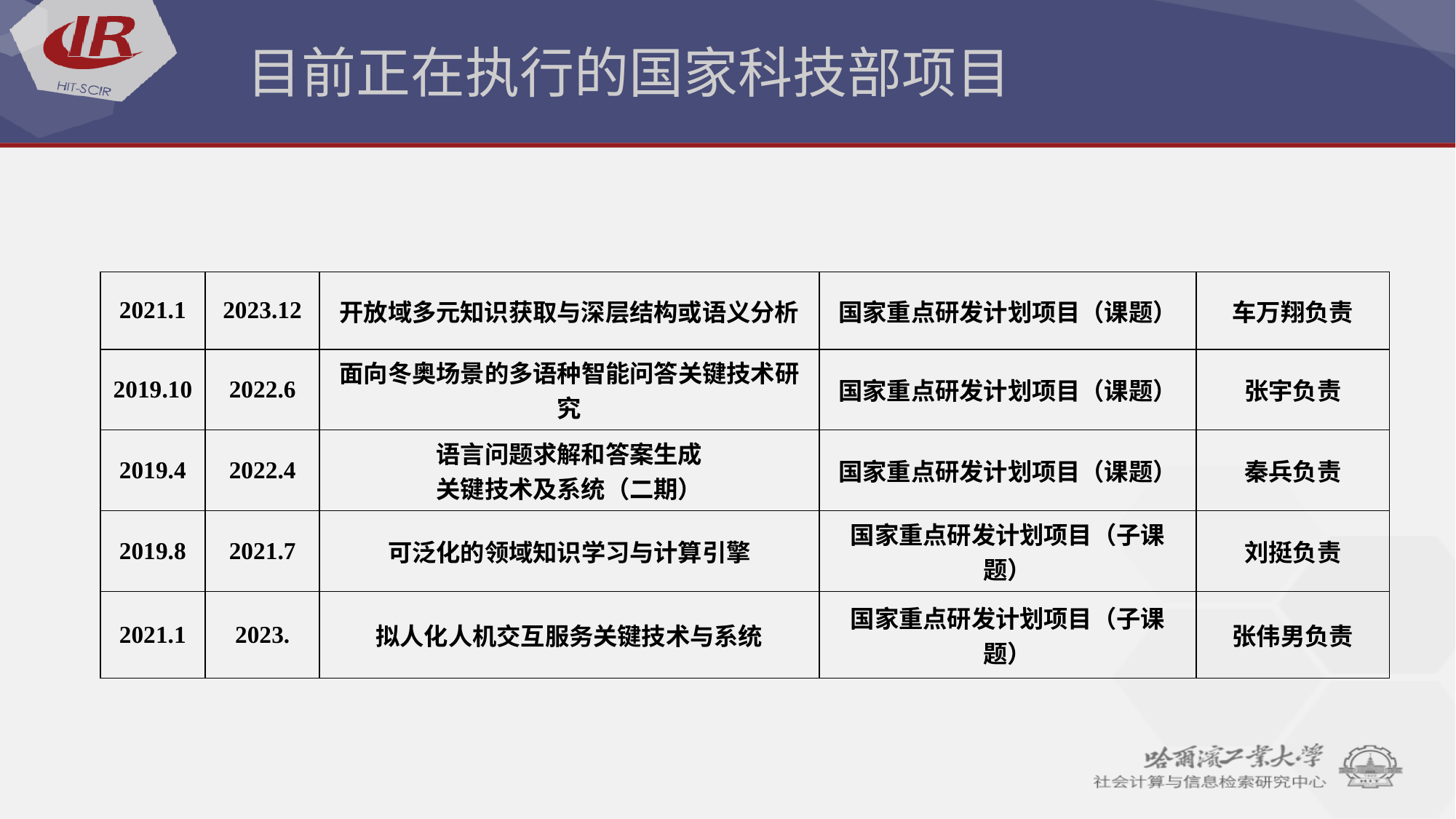

目前正在执行的国家科技部项目
| 2021.1 | 2023.12 | 开放域多元知识获取与深层结构或语义分析 | 国家重点研发计划项目（课题） | 车万翔负责 |
| --- | --- | --- | --- | --- |
| 2019.10 | 2022.6 | 面向冬奥场景的多语种智能问答关键技术研究 | 国家重点研发计划项目（课题） | 张宇负责 |
| 2019.4 | 2022.4 | 语言问题求解和答案生成 关键技术及系统（二期） | 国家重点研发计划项目（课题） | 秦兵负责 |
| 2019.8 | 2021.7 | 可泛化的领域知识学习与计算引擎 | 国家重点研发计划项目（子课题） | 刘挺负责 |
| 2021.1 | 2023. | 拟人化人机交互服务关键技术与系统 | 国家重点研发计划项目（子课题） | 张伟男负责 |